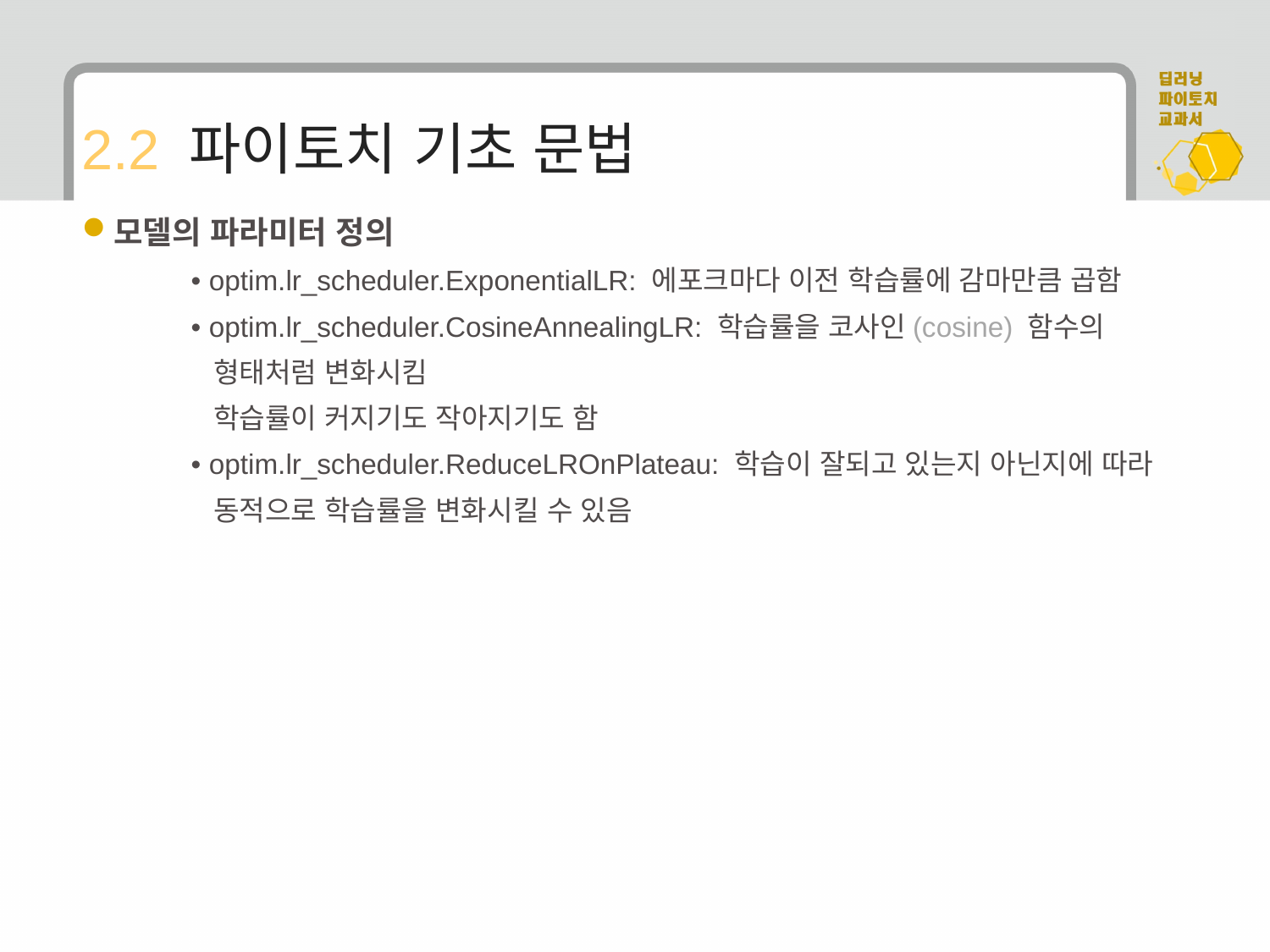

# 2.2 파이토치 기초 문법
모델의 파라미터 정의
        • optim.lr_scheduler.ExponentialLR: 에포크마다 이전 학습률에 감마만큼 곱함
        • optim.lr_scheduler.CosineAnnealingLR: 학습률을 코사인(cosine) 함수의
          형태처럼 변화시킴
          학습률이 커지기도 작아지기도 함
        • optim.lr_scheduler.ReduceLROnPlateau: 학습이 잘되고 있는지 아닌지에 따라
          동적으로 학습률을 변화시킬 수 있음